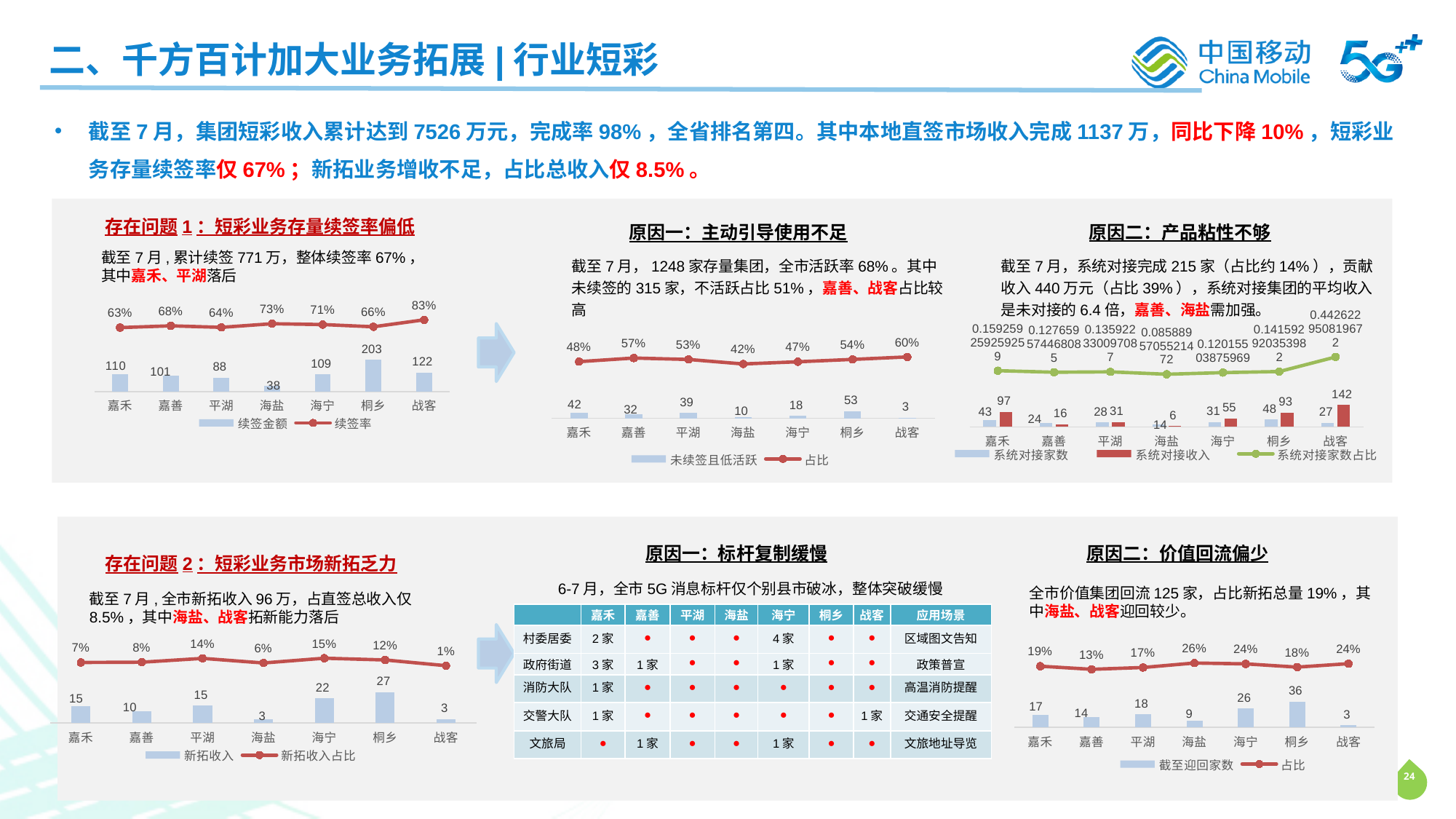

二、千方百计加大业务拓展|行业短彩
截至7月，集团短彩收入累计达到7526万元，完成率98%，全省排名第四。其中本地直签市场收入完成1137万，同比下降10%，短彩业务存量续签率仅67%；新拓业务增收不足，占比总收入仅8.5%。

原因二：产品粘性不够
原因一：主动引导使用不足
存在问题1：短彩业务存量续签率偏低

截至7月,累计续签771万，整体续签率67%，其中嘉禾、平湖落后
截至7月，1248家存量集团，全市活跃率68%。其中未续签的315家，不活跃占比51%，嘉善、战客占比较高
截至7月，系统对接完成215家（占比约14%），贡献收入440万元（占比39%），系统对接集团的平均收入是未对接的6.4倍，嘉善、海盐需加强。

### Chart

| Category | 续签金额 | 续签率 |
|---|---|---|
| 嘉禾 | 109.5963651 | 0.634146341463415 |
| 嘉善 | 101.3784189 | 0.679389312977099 |
| 平湖 | 88.36753774 | 0.641176470588235 |
| 海盐 | 37.76305755 | 0.733333333333333 |
| 海宁 | 108.9668962 | 0.712 |
| 桐乡 | 202.913834 | 0.655038759689923 |
| 战客 | 121.9961528 | 0.833333333333333 |

### Chart

| Category | 未续签且低活跃 | 占比 |
|---|---|---|
| 嘉禾 | 42.0 | 0.477272727272727 |
| 嘉善 | 32.0 | 0.571428571428571 |
| 平湖 | 39.0 | 0.534246575342466 |
| 海盐 | 10.0 | 0.416666666666667 |
| 海宁 | 18.0 | 0.473684210526316 |
| 桐乡 | 53.0 | 0.535353535353535 |
| 战客 | 3.0 | 0.6 |

### Chart

| Category | 系统对接家数 | 系统对接收入 | 系统对接家数占比 |
|---|---|---|---|
| 嘉禾 | 43.0 | 96.8695604 | 0.159259259259259 |
| 嘉善 | 24.0 | 16.149115 | 0.127659574468085 |
| 平湖 | 28.0 | 30.56725945 | 0.135922330097087 |
| 海盐 | 14.0 | 6.10389528 | 0.0858895705521472 |
| 海宁 | 31.0 | 55.39520948 | 0.12015503875969 |
| 桐乡 | 48.0 | 92.8524255 | 0.141592920353982 |
| 战客 | 27.0 | 142.0153066 | 0.442622950819672 |

原因一：标杆复制缓慢
原因二：价值回流偏少
存在问题2：短彩业务市场新拓乏力

6-7月，全市5G消息标杆仅个别县市破冰，整体突破缓慢
全市价值集团回流125家，占比新拓总量19%，其中海盐、战客迎回较少。
截至7月,全市新拓收入96万，占直签总收入仅8.5%，其中海盐、战客拓新能力落后

### Chart

| Category | 新拓收入 | 新拓收入占比 |
|---|---|---|
| 嘉禾 | 14.74029245 | 0.0711261721132611 |
| 嘉善 | 10.1757783 | 0.0758877393271671 |
| 平湖 | 15.42084906 | 0.143221381213921 |
| 海盐 | 3.373485849 | 0.061949543907585 |
| 海宁 | 21.79084906 | 0.146557968545247 |
| 桐乡 | 27.4002217 | 0.115374589569377 |
| 战客 | 3.497169811 | 0.0141232111972441 |
|  | 嘉禾 | 嘉善 | 平湖 | 海盐 | 海宁 | 桐乡 | 战客 | 应用场景 |
| --- | --- | --- | --- | --- | --- | --- | --- | --- |
| 村委居委 | 2家 | ● | ● | ● | 4家 | ● | ● | 区域图文告知 |
| 政府街道 | 3家 | 1家 | ● | ● | 1家 | ● | ● | 政策普宣 |
| 消防大队 | 1家 | ● | ● | ● | ● | ● | ● | 高温消防提醒 |
| 交警大队 | 1家 | ● | ● | ● | ● | ● | 1家 | 交通安全提醒 |
| 文旅局 | ● | 1家 | ● | ● | 1家 | ● | ● | 文旅地址导览 |

### Chart

| Category | 截至迎回家数 | 占比 |
|---|---|---|
| 嘉禾 | 17.0 | 0.19428709588284 |
| 嘉善 | 14.0 | 0.133883340570271 |
| 平湖 | 18.0 | 0.16886187098953 |
| 海盐 | 9.0 | 0.256715682247597 |
| 海宁 | 26.0 | 0.239601303431091 |
| 桐乡 | 36.0 | 0.176932475117707 |
| 战客 | 3.0 | 0.244246634824142 |